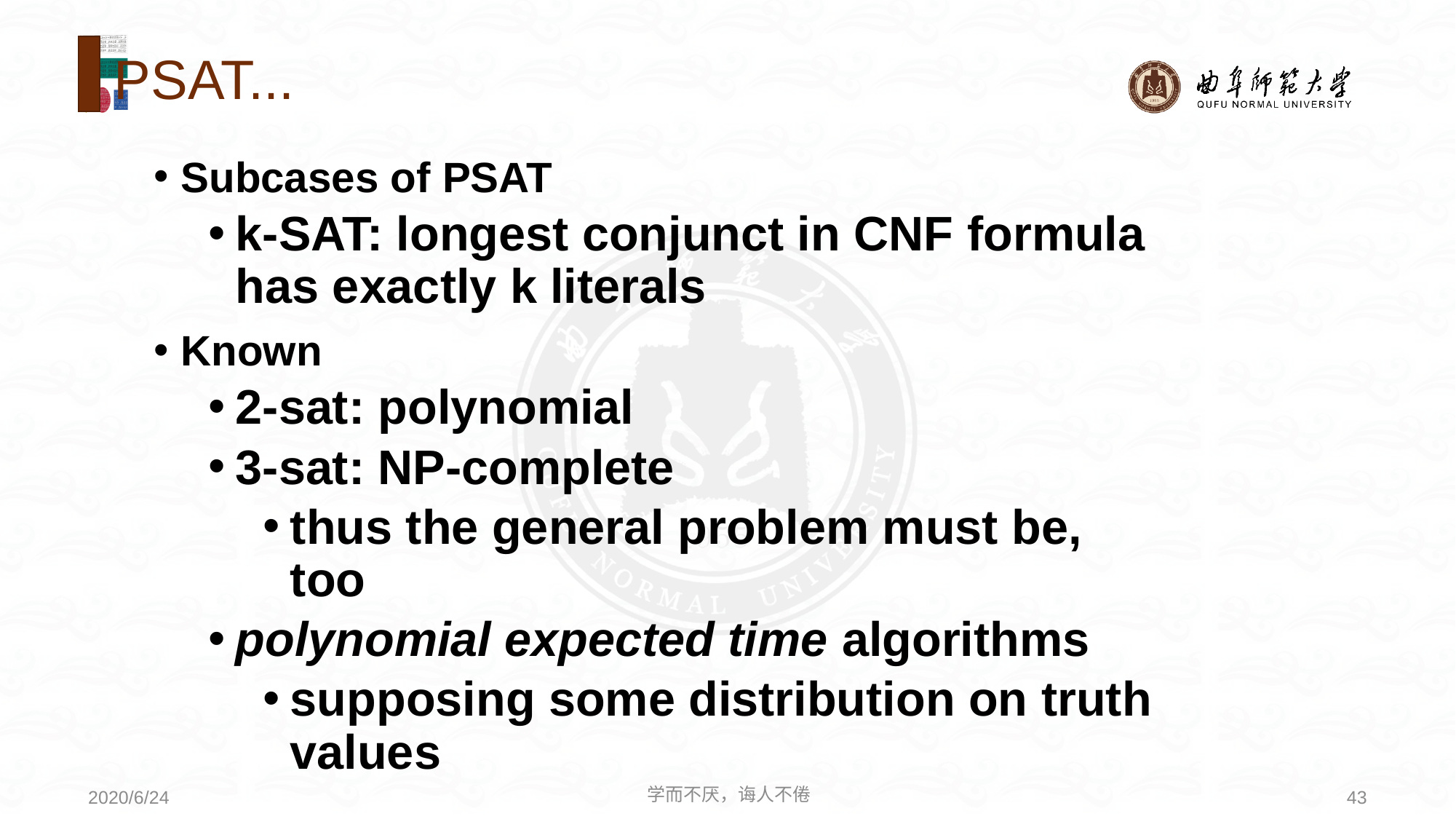

# PSAT...
Subcases of PSAT
k-SAT: longest conjunct in CNF formula has exactly k literals
Known
2-sat: polynomial
3-sat: NP-complete
thus the general problem must be, too
polynomial expected time algorithms
supposing some distribution on truth values
学而不厌，诲人不倦
43
2020/6/24